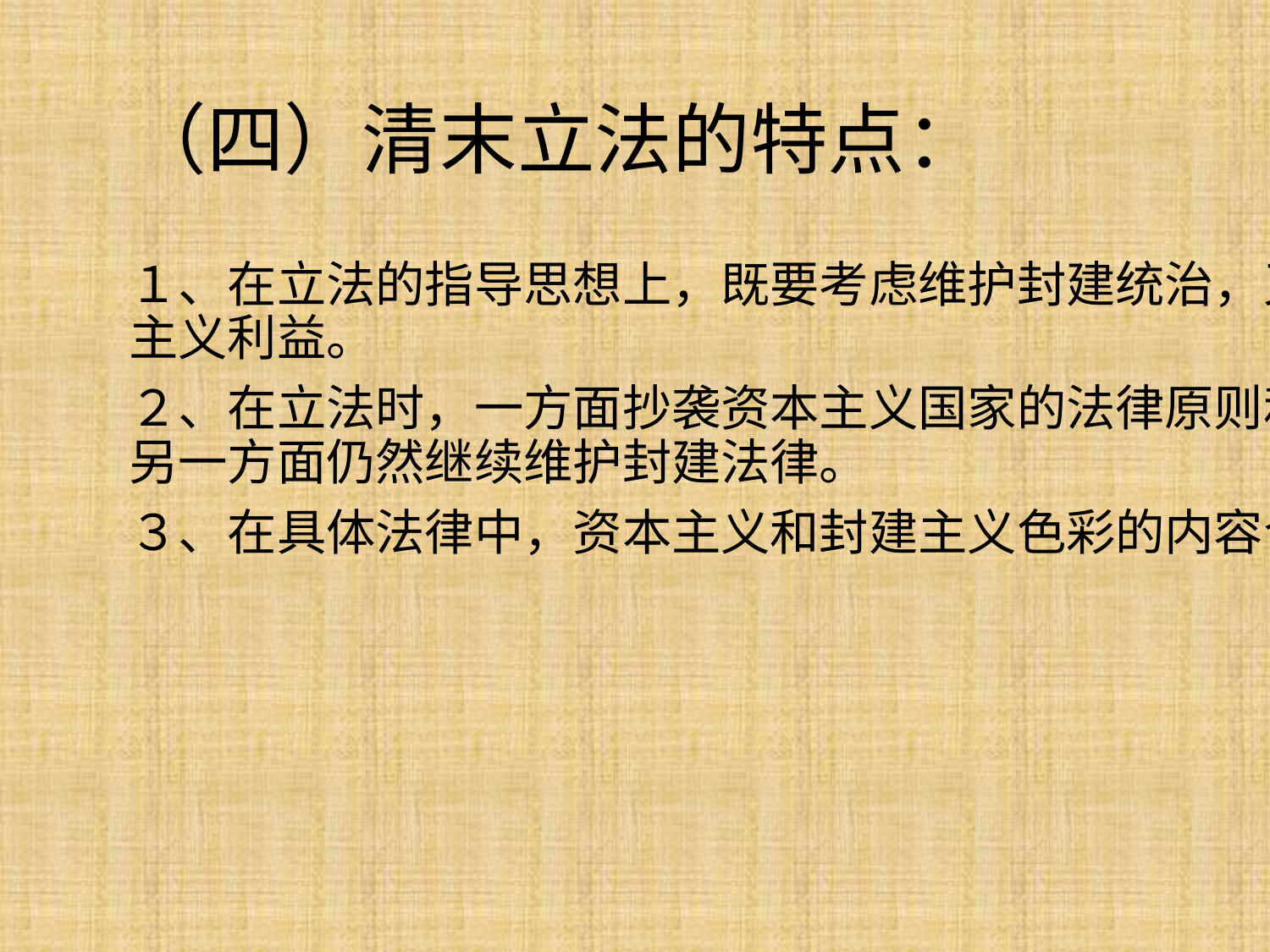

# （四）清末立法的特点：
１、在立法的指导思想上，既要考虑维护封建统治，又要考虑帝国主义利益。
２、在立法时，一方面抄袭资本主义国家的法律原则和法律条文，另一方面仍然继续维护封建法律。
３、在具体法律中，资本主义和封建主义色彩的内容合二为一。